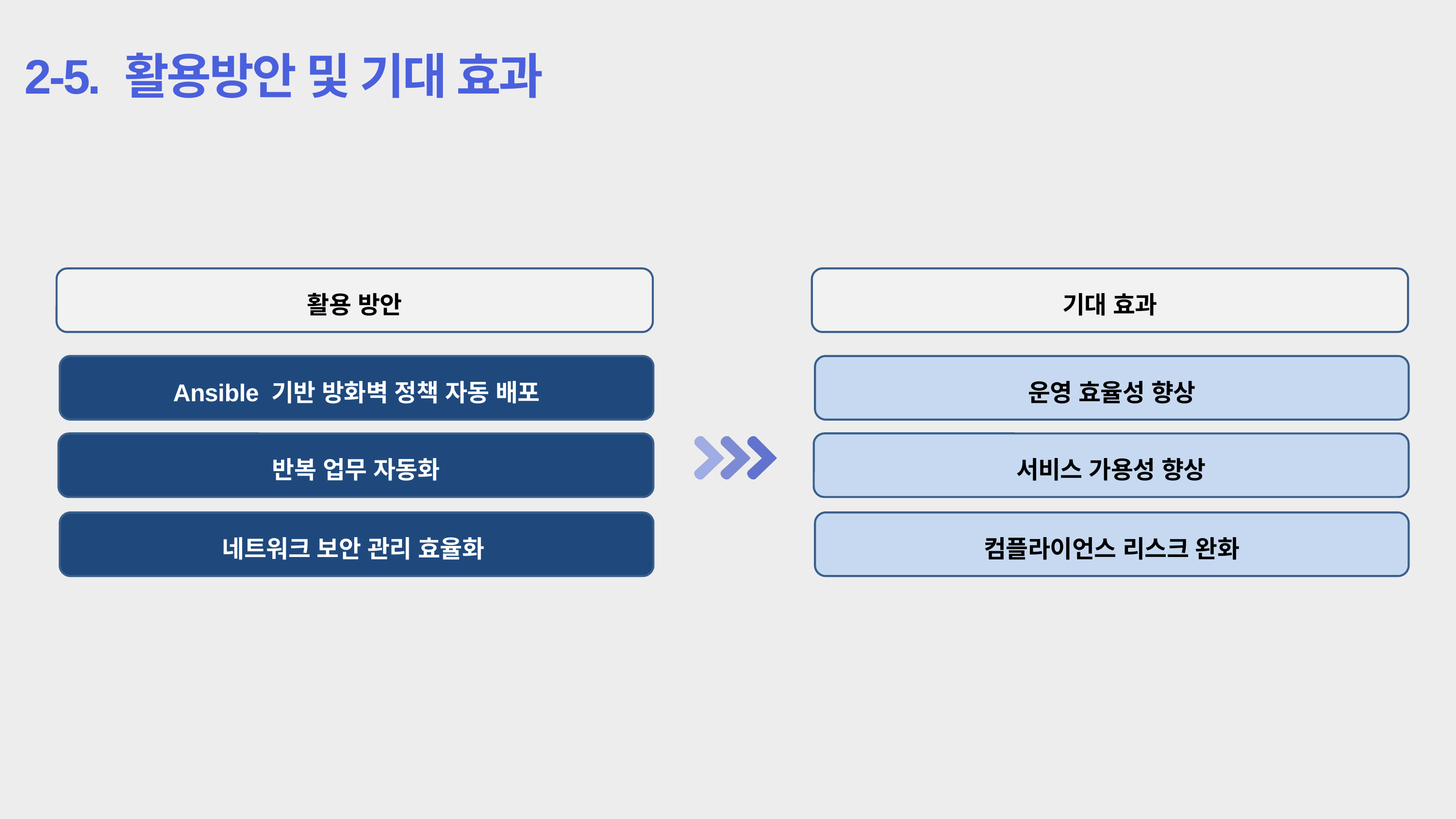

2-5. 활용방안 및 기대 효과
활용 방안
기대 효과
Ansible 기반 방화벽 정책 자동 배포
운영 효율성 향상
반복 업무 자동화

서비스 가용성 향상
네트워크 보안 관리 효율화
컴플라이언스 리스크 완화